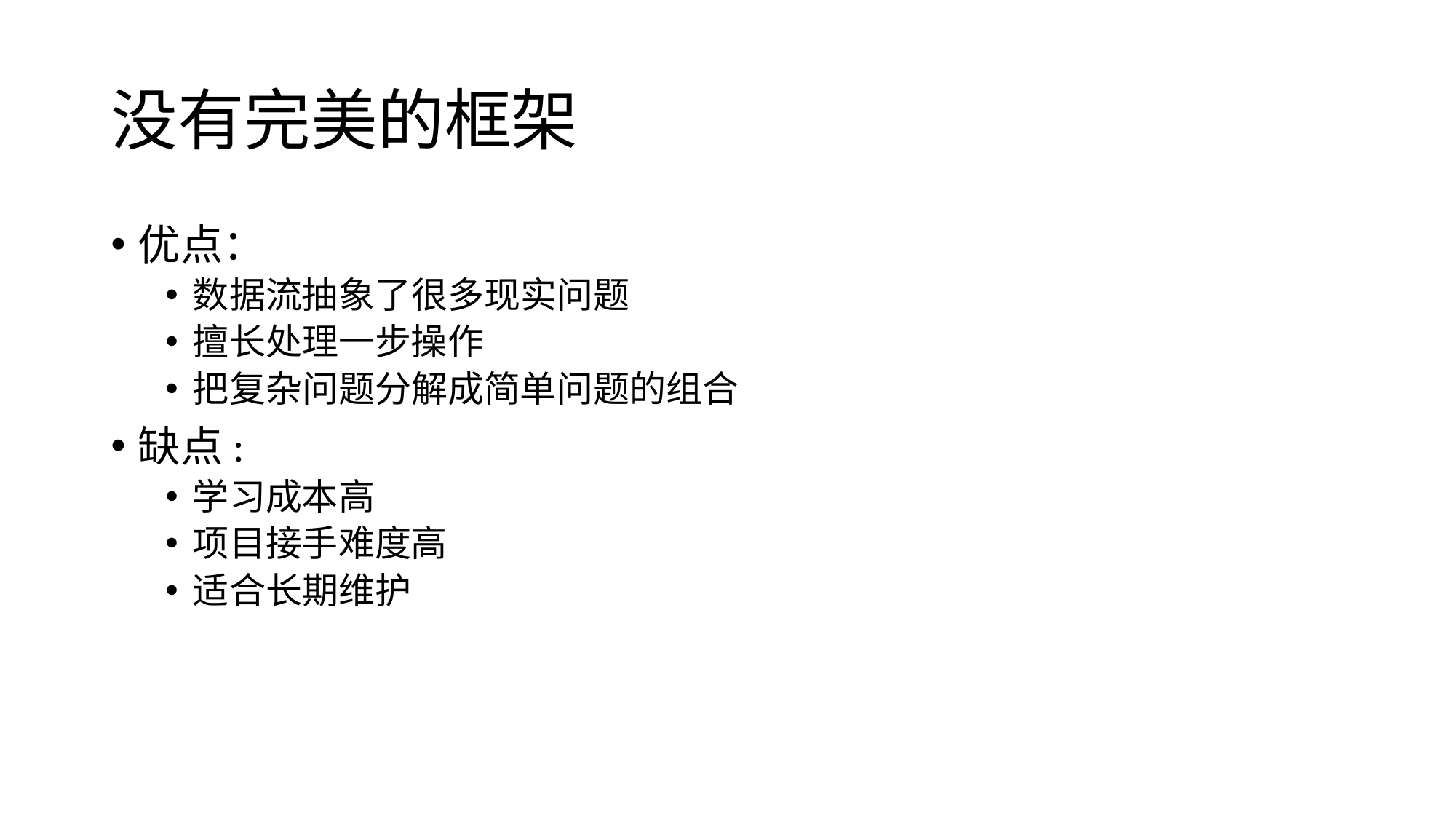

# 没有完美的框架
优点：
数据流抽象了很多现实问题
擅长处理一步操作
把复杂问题分解成简单问题的组合
缺点:
学习成本高
项目接手难度高
适合长期维护